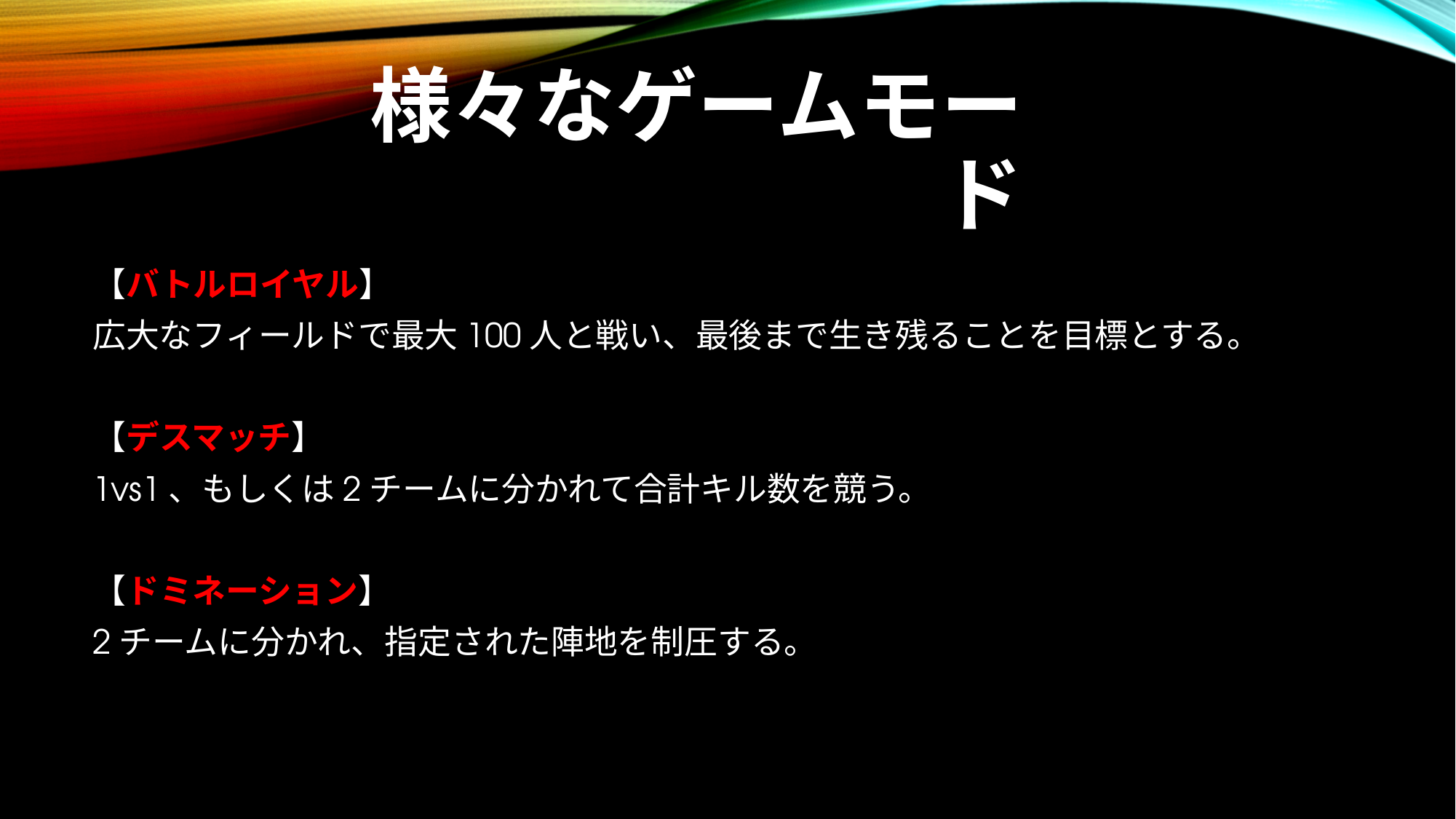

# 様々なゲームモード
【バトルロイヤル】
広大なフィールドで最大100人と戦い、最後まで生き残ることを目標とする。

【デスマッチ】
1vs1、もしくは2チームに分かれて合計キル数を競う。

【ドミネーション】
2チームに分かれ、指定された陣地を制圧する。